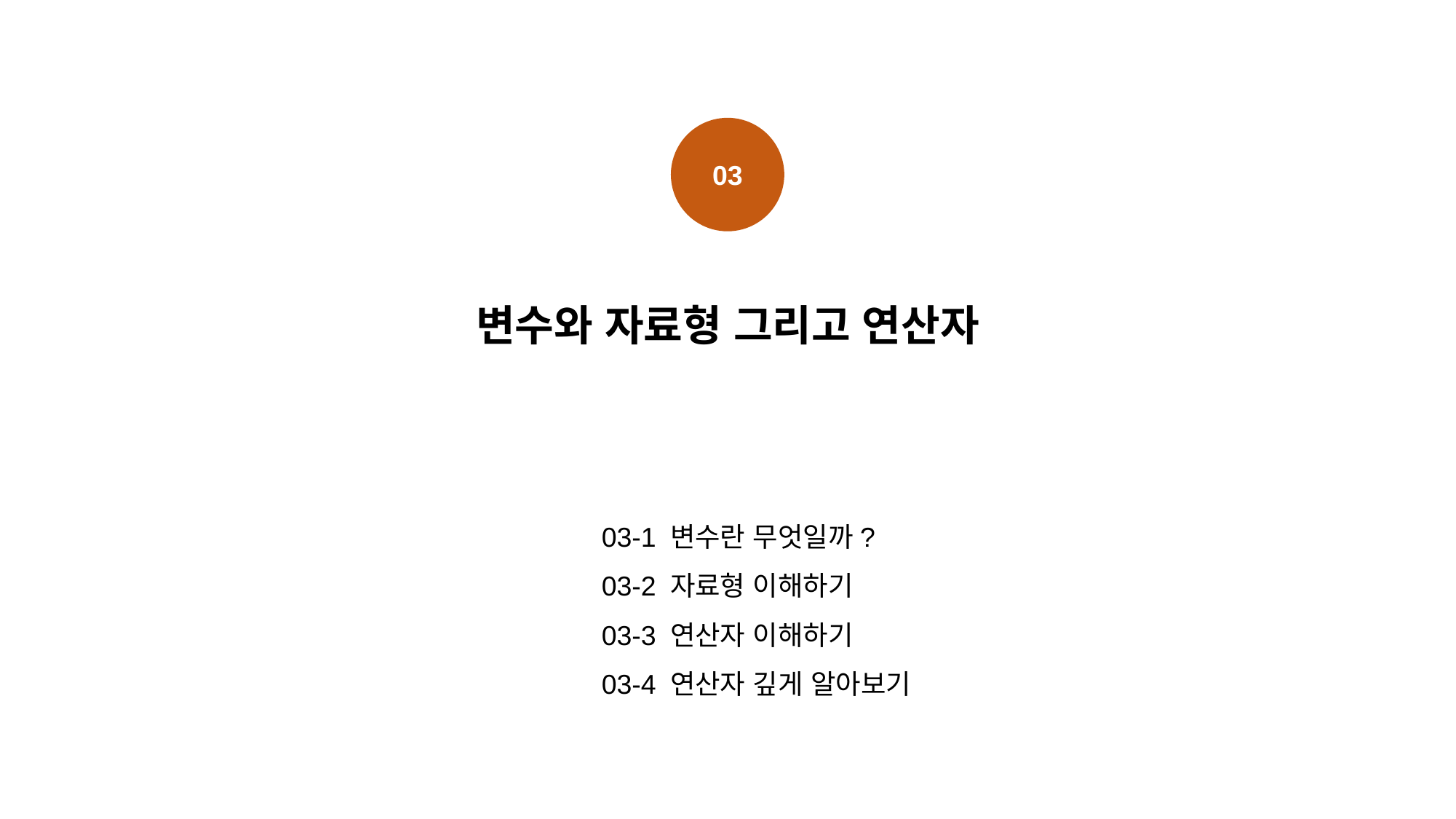

03
변수와 자료형 그리고 연산자
03-1 변수란 무엇일까?
03-2 자료형 이해하기
03-3 연산자 이해하기
03-4 연산자 깊게 알아보기